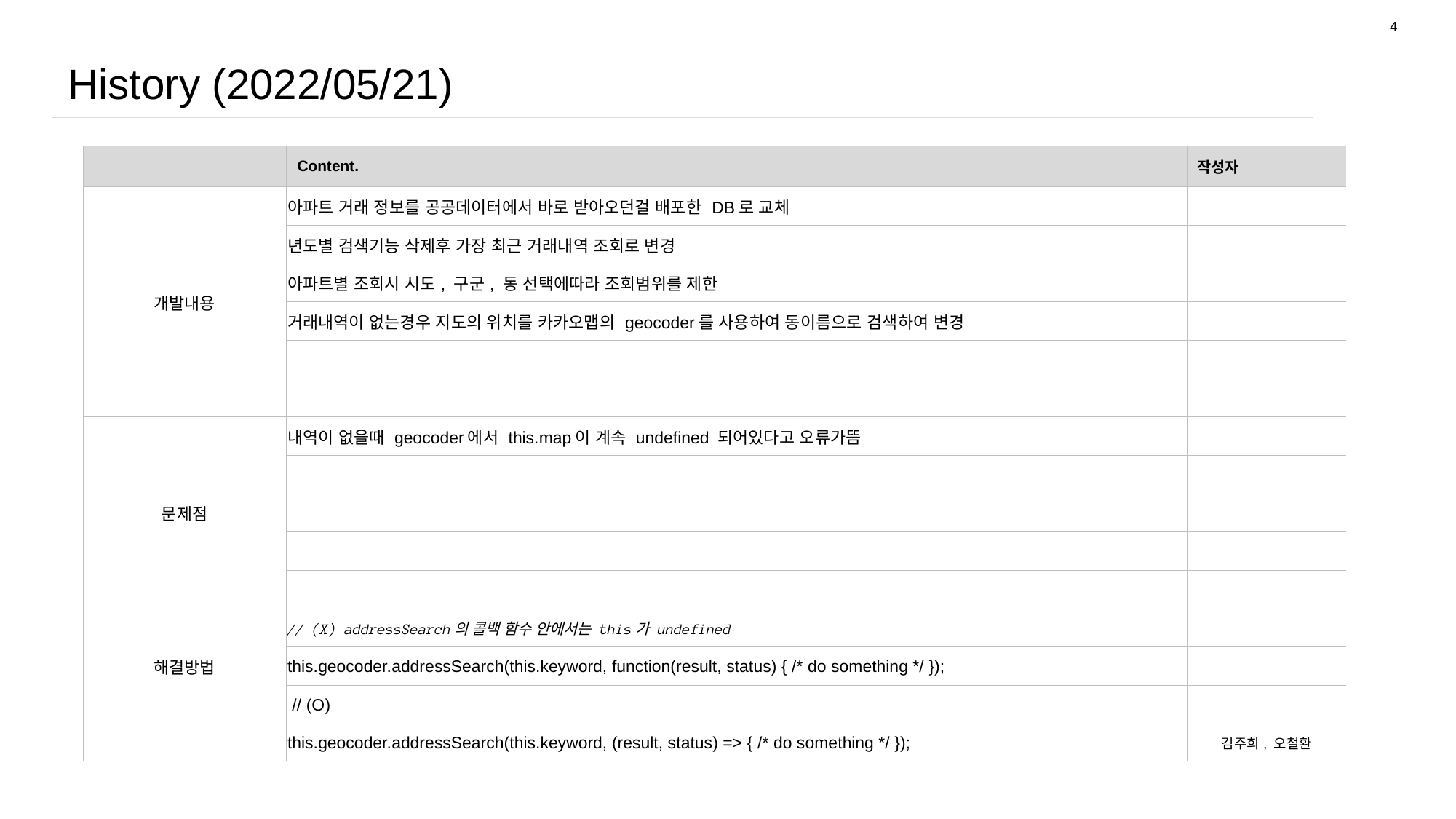

4
# History (2022/05/21)
|  | Content. | 작성자 |
| --- | --- | --- |
| 개발내용 | 아파트 거래 정보를 공공데이터에서 바로 받아오던걸 배포한 DB로 교체 |  |
|  | 년도별 검색기능 삭제후 가장 최근 거래내역 조회로 변경 |  |
|  | 아파트별 조회시 시도, 구군, 동 선택에따라 조회범위를 제한 |  |
|  | 거래내역이 없는경우 지도의 위치를 카카오맵의 geocoder를 사용하여 동이름으로 검색하여 변경 |  |
|  |  |  |
|  |  |  |
| 문제점 | 내역이 없을때 geocoder에서 this.map이 계속 undefined 되어있다고 오류가뜸 |  |
|  |  |  |
|  |  |  |
|  |  |  |
|  |  |  |
| 해결방법 | // (X) addressSearch의 콜백 함수 안에서는 this가 undefined |  |
|  | this.geocoder.addressSearch(this.keyword, function(result, status) { /\* do something \*/ }); |  |
|  | // (O) |  |
|  | this.geocoder.addressSearch(this.keyword, (result, status) => { /\* do something \*/ }); | 김주희, 오철환 |